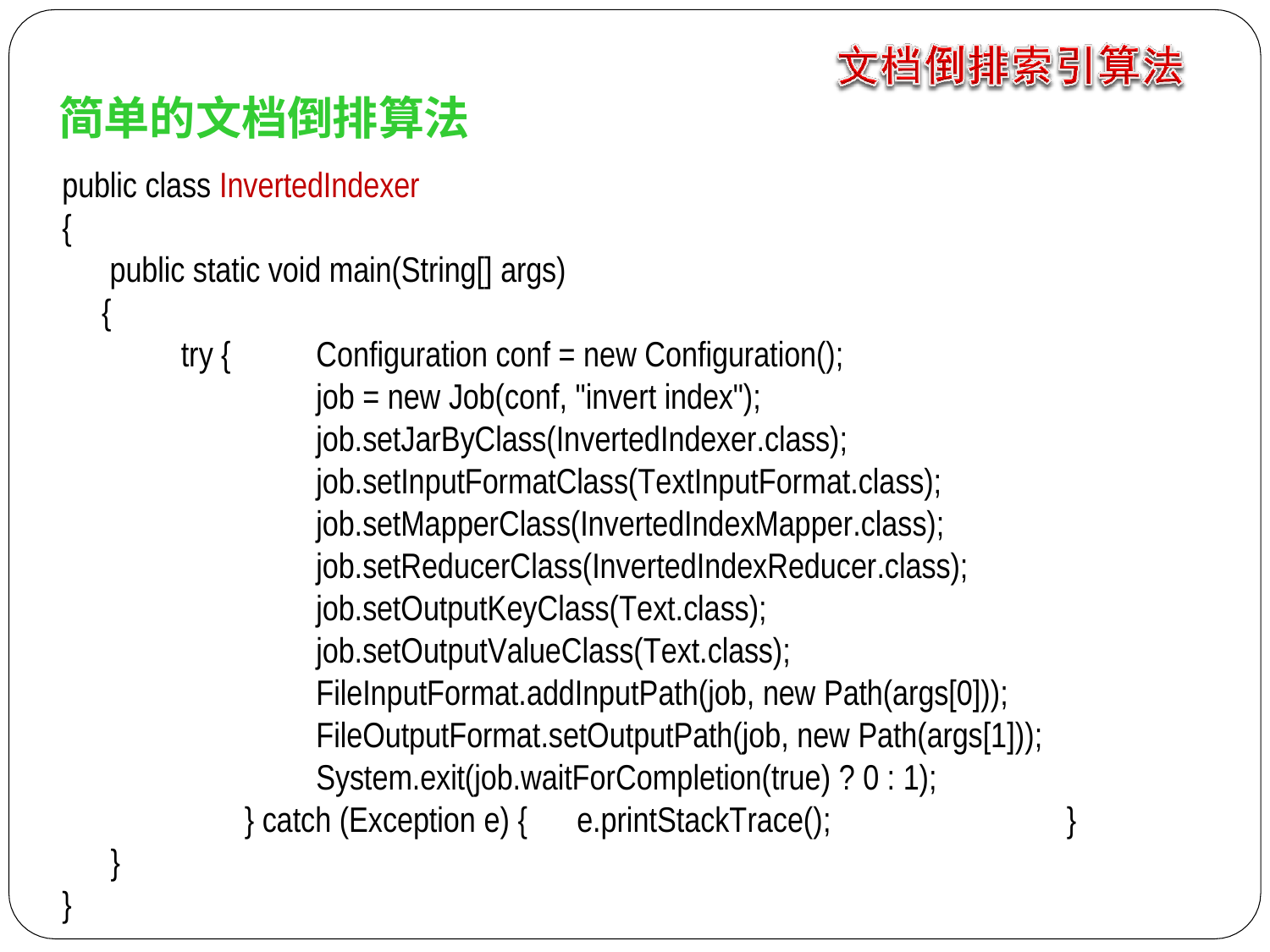

# 简单的文档倒排算法
public class InvertedIndexer
{
public static void main(String[] args)
{
try {
Configuration conf = new Configuration(); job = new Job(conf, "invert index"); job.setJarByClass(InvertedIndexer.class);
job.setInputFormatClass(TextInputFormat.class); job.setMapperClass(InvertedIndexMapper.class); job.setReducerClass(InvertedIndexReducer.class); job.setOutputKeyClass(Text.class); job.setOutputValueClass(Text.class); FileInputFormat.addInputPath(job, new Path(args[0])); FileOutputFormat.setOutputPath(job, new Path(args[1])); System.exit(job.waitForCompletion(true) ? 0 : 1);
} catch (Exception e) {	e.printStackTrace();
}
}
}